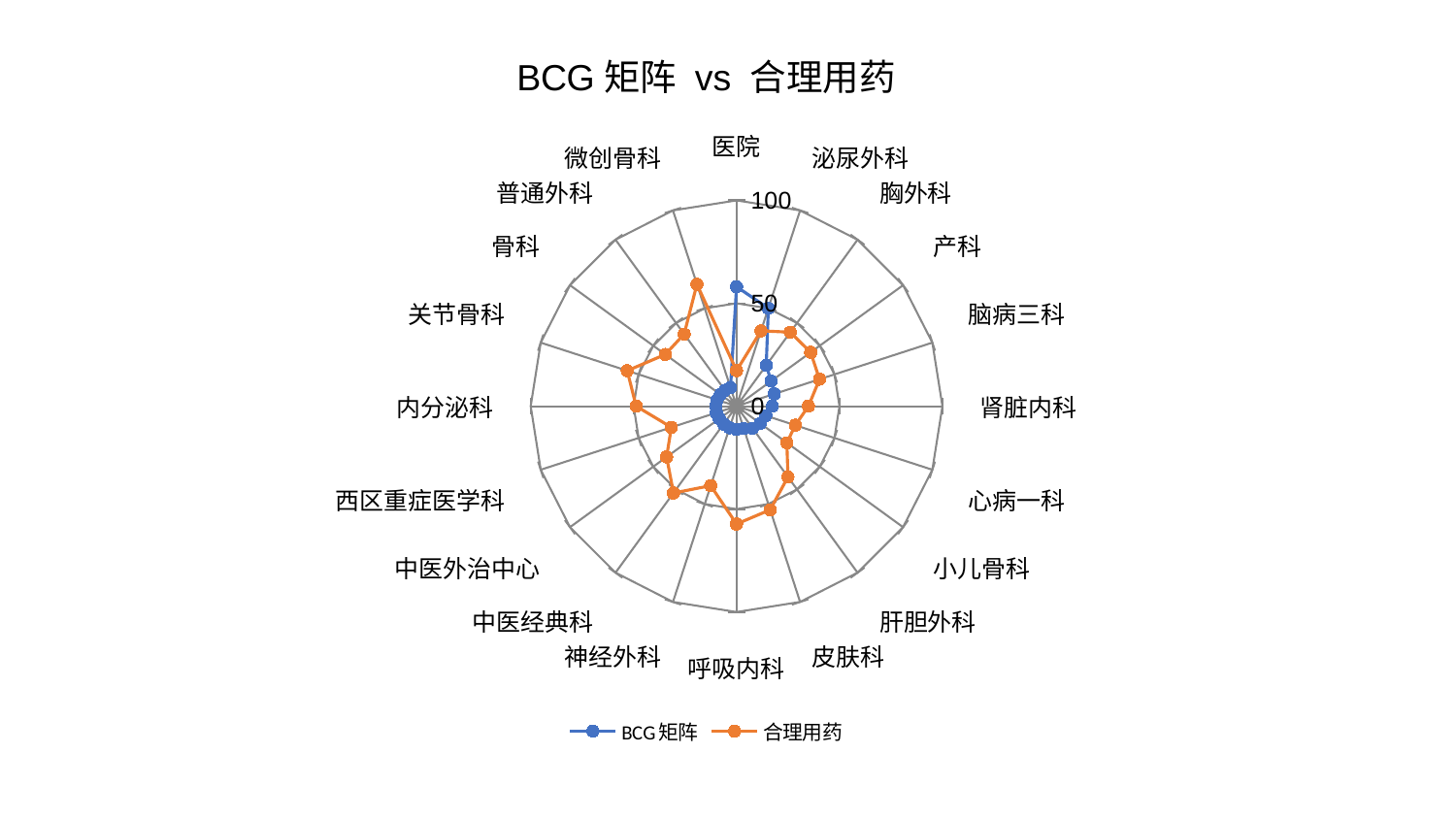

### Chart: BCG矩阵 vs 合理用药

| Category | BCG矩阵 | 合理用药 |
|---|---|---|
| 医院 | 58.068206652874665 | 17.269467774870343 |
| 泌尿外科 | 50.0011590749116 | 38.49346018834303 |
| 胸外科 | 24.55848652073506 | 44.45350691827492 |
| 产科 | 20.754063032902835 | 44.5106519131521 |
| 脑病三科 | 19.270475661818274 | 42.40600646219652 |
| 肾脏内科 | 17.414918360675728 | 34.919703216374614 |
| 心病一科 | 14.919356023785422 | 30.00696823799408 |
| 小儿骨科 | 14.267789626213712 | 30.229221519813677 |
| 肝胆外科 | 13.270410642486576 | 42.49362829119797 |
| 皮肤科 | 11.490588768182324 | 52.945435927645036 |
| 呼吸内科 | 11.303541260479673 | 57.26595770101408 |
| 神经外科 | 11.032926005273897 | 40.62836564672781 |
| 中医经典科 | 10.697200189095964 | 52.141311589570485 |
| 中医外治中心 | 10.342245808404266 | 42.00956243448245 |
| 西区重症医学科 | 10.297588222892365 | 33.297218934972335 |
| 内分泌科 | 10.060853515987336 | 48.75986870833138 |
| 关节骨科 | 9.917092878349152 | 55.837486370501125 |
| 骨科 | 9.662978733005499 | 42.77888543511142 |
| 普通外科 | 9.509757882691192 | 43.30113219178203 |
| 微创骨科 | 9.434446972188987 | 62.27314110891604 |
81